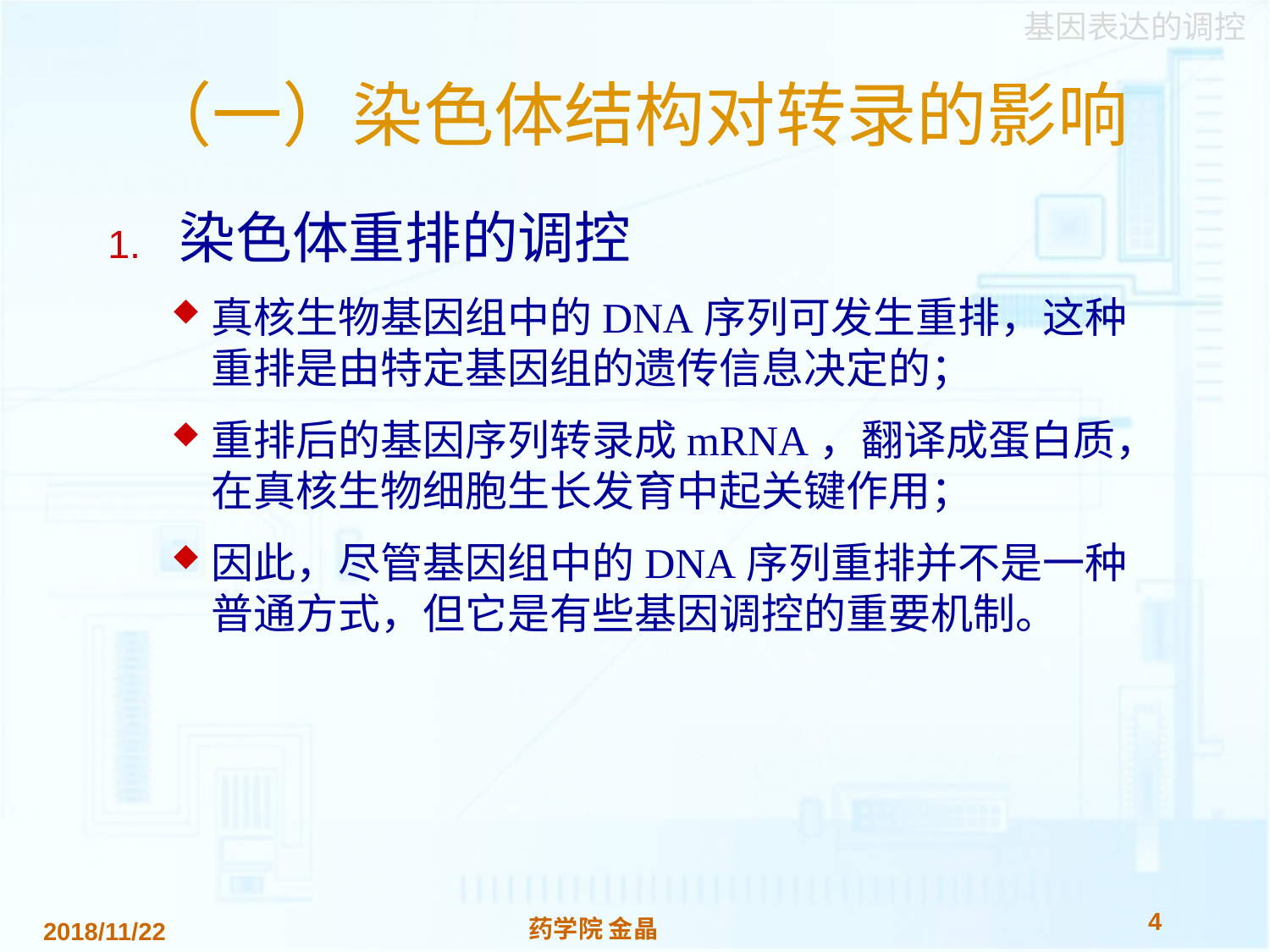

# （一）染色体结构对转录的影响
染色体重排的调控
真核生物基因组中的DNA序列可发生重排，这种重排是由特定基因组的遗传信息决定的；
重排后的基因序列转录成mRNA，翻译成蛋白质，在真核生物细胞生长发育中起关键作用；
因此，尽管基因组中的DNA序列重排并不是一种普通方式，但它是有些基因调控的重要机制。

4
药学院 金晶
2018/11/22